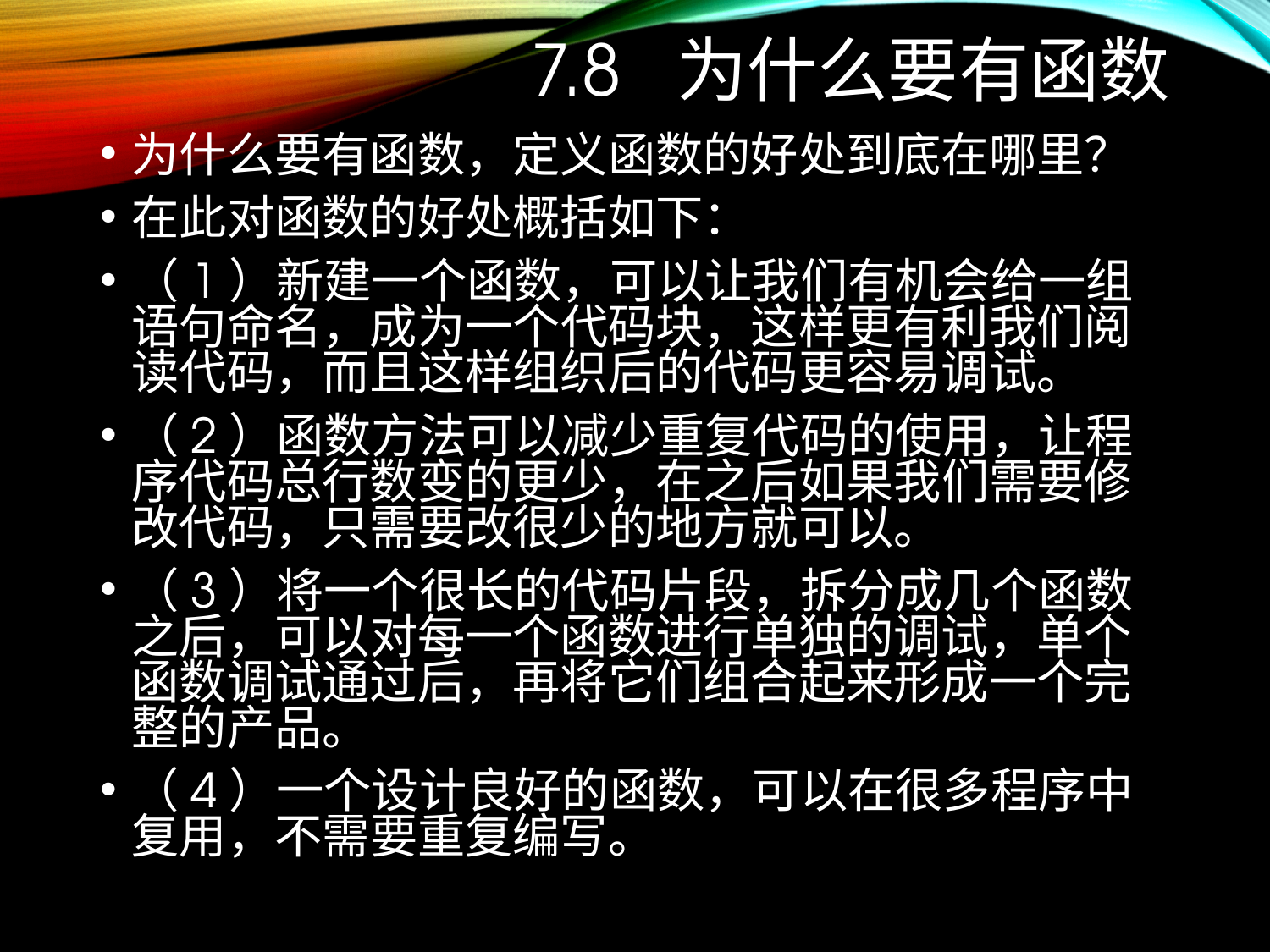

# 7.8  为什么要有函数
为什么要有函数，定义函数的好处到底在哪里？
在此对函数的好处概括如下：
（1）新建一个函数，可以让我们有机会给一组语句命名，成为一个代码块，这样更有利我们阅读代码，而且这样组织后的代码更容易调试。
（2）函数方法可以减少重复代码的使用，让程序代码总行数变的更少，在之后如果我们需要修改代码，只需要改很少的地方就可以。
（3）将一个很长的代码片段，拆分成几个函数之后，可以对每一个函数进行单独的调试，单个函数调试通过后，再将它们组合起来形成一个完整的产品。
（4）一个设计良好的函数，可以在很多程序中复用，不需要重复编写。